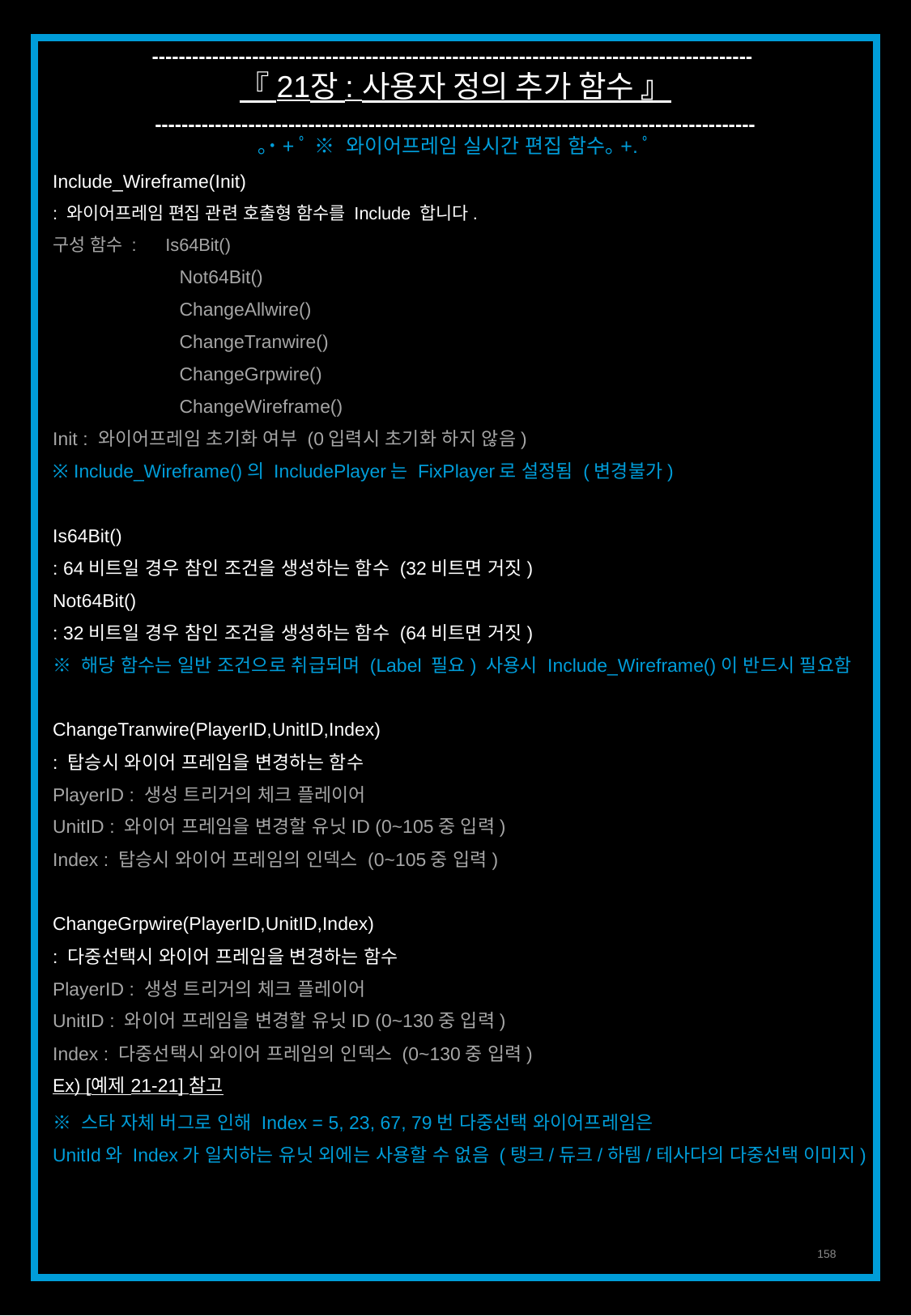

------------------------------------------------------------------------------------------
『 21장 : 사용자 정의 추가 함수 』
------------------------------------------------------------------------------------------

｡˙+ﾟ ※  와이어프레임 실시간 편집 함수｡+.ﾟ
Include_Wireframe(Init)
: 와이어프레임 편집 관련 호출형 함수를 Include 합니다.
구성 함수 :      Is64Bit()
	 Not64Bit()
	 ChangeAllwire()
	 ChangeTranwire()
	 ChangeGrpwire()
	 ChangeWireframe()
Init : 와이어프레임 초기화 여부 (0입력시 초기화 하지 않음)
※ Include_Wireframe()의 IncludePlayer는 FixPlayer로 설정됨 (변경불가)

Is64Bit()
: 64비트일 경우 참인 조건을 생성하는 함수 (32비트면 거짓)
Not64Bit()
: 32비트일 경우 참인 조건을 생성하는 함수 (64비트면 거짓)
※ 해당 함수는 일반 조건으로 취급되며 (Label 필요) 사용시 Include_Wireframe()이 반드시 필요함

ChangeTranwire(PlayerID,UnitID,Index)
: 탑승시 와이어 프레임을 변경하는 함수
PlayerID : 생성 트리거의 체크 플레이어
UnitID : 와이어 프레임을 변경할 유닛ID (0~105중 입력)
Index : 탑승시 와이어 프레임의 인덱스 (0~105중 입력)

ChangeGrpwire(PlayerID,UnitID,Index)
: 다중선택시 와이어 프레임을 변경하는 함수
PlayerID : 생성 트리거의 체크 플레이어
UnitID : 와이어 프레임을 변경할 유닛ID (0~130중 입력)
Index : 다중선택시 와이어 프레임의 인덱스 (0~130중 입력)
Ex) [예제 21-21] 참고
※ 스타 자체 버그로 인해 Index = 5, 23, 67, 79번 다중선택 와이어프레임은
UnitId와 Index가 일치하는 유닛 외에는 사용할 수 없음 (탱크/듀크/하템/테사다의 다중선택 이미지)
158